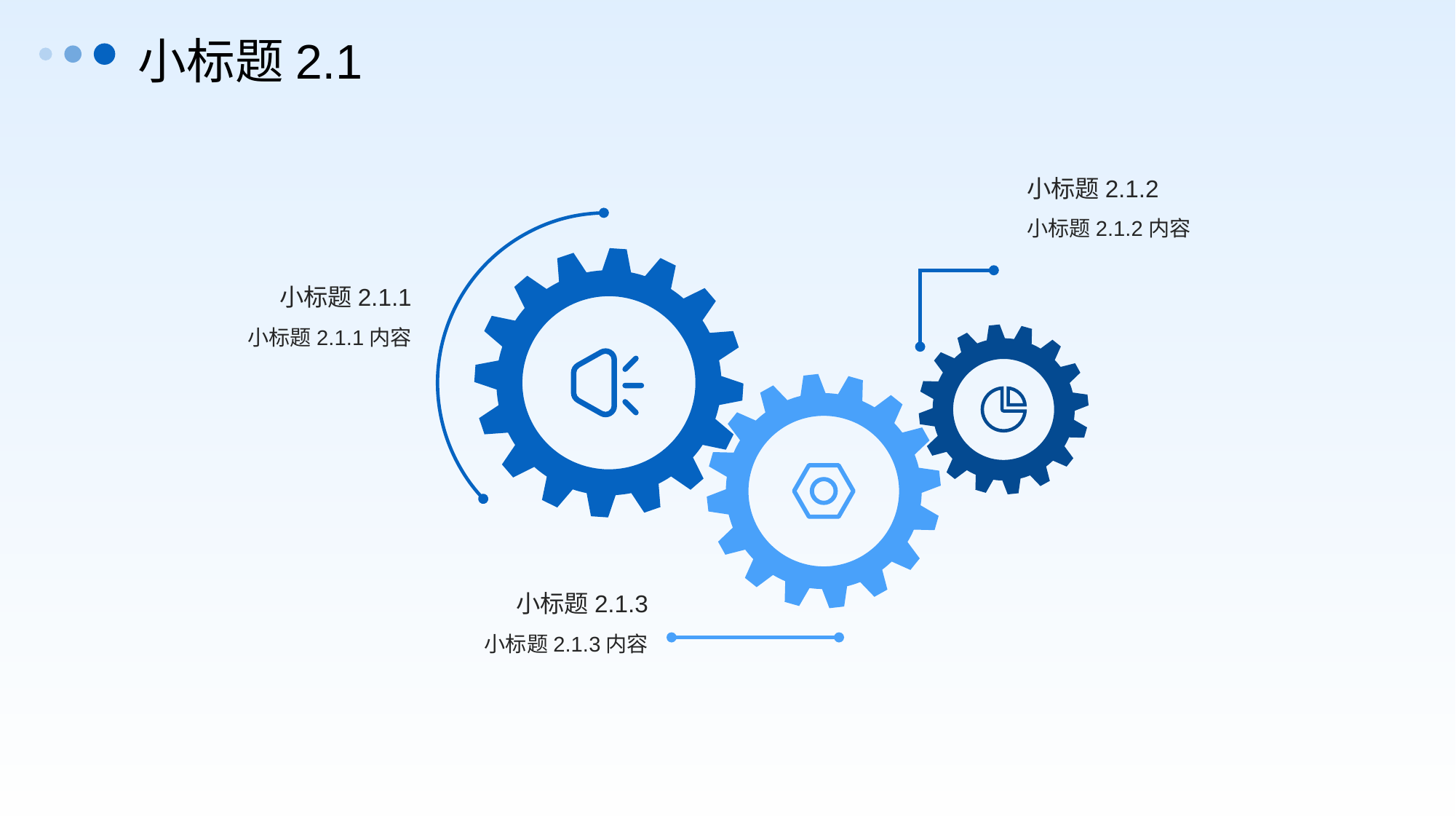

小标题2.1

小标题2.1.2
小标题2.1.2内容

小标题2.1.1
小标题2.1.1内容

小标题2.1.3
小标题2.1.3内容